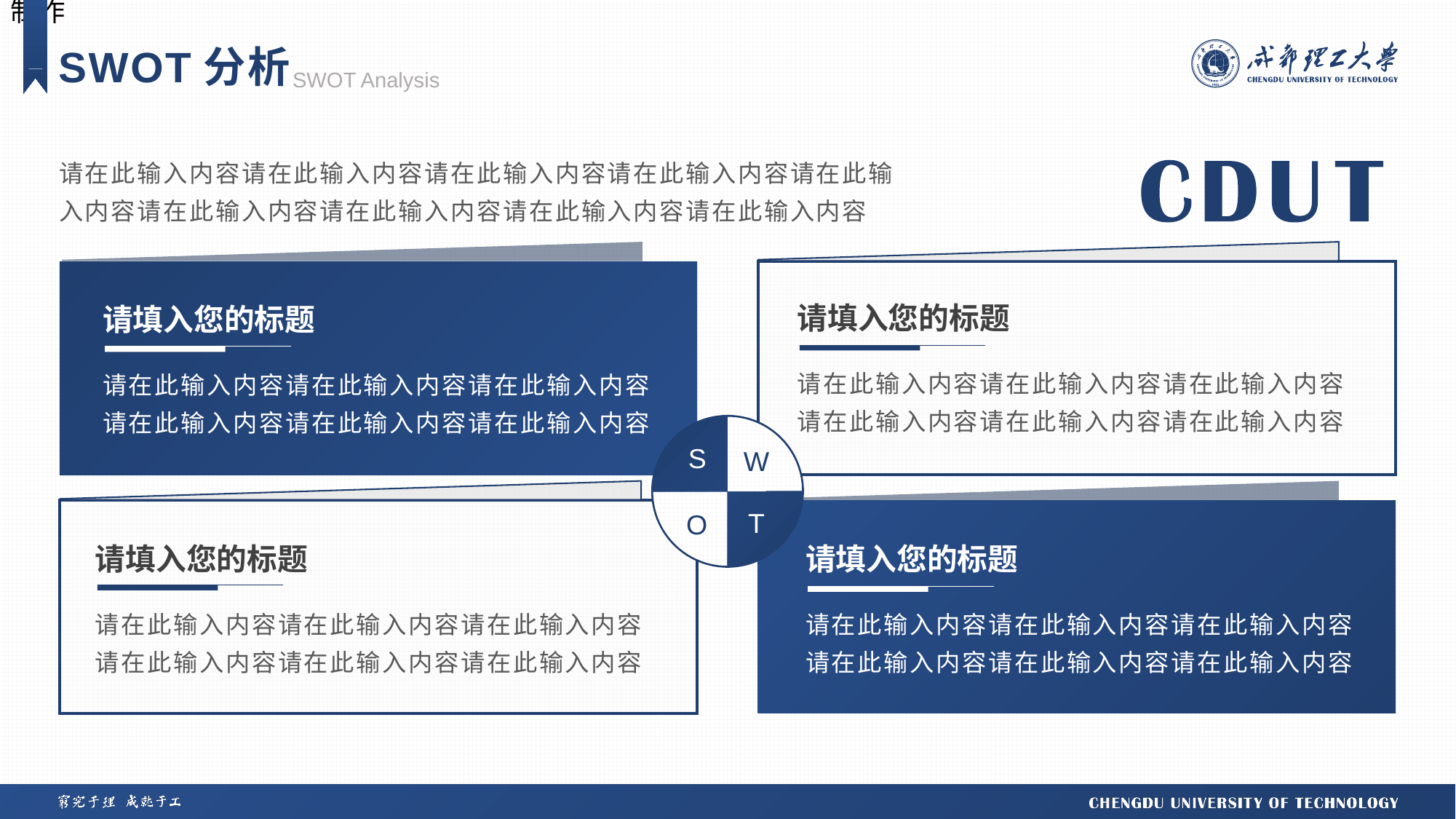

SWOT分析
SWOT Analysis
请在此输入内容请在此输入内容请在此输入内容请在此输入内容请在此输入内容请在此输入内容请在此输入内容请在此输入内容请在此输入内容

请填入您的标题
请填入您的标题

请在此输入内容请在此输入内容请在此输入内容请在此输入内容请在此输入内容请在此输入内容
请在此输入内容请在此输入内容请在此输入内容请在此输入内容请在此输入内容请在此输入内容

S
W

T
O
请填入您的标题
请填入您的标题

请在此输入内容请在此输入内容请在此输入内容请在此输入内容请在此输入内容请在此输入内容
请在此输入内容请在此输入内容请在此输入内容请在此输入内容请在此输入内容请在此输入内容